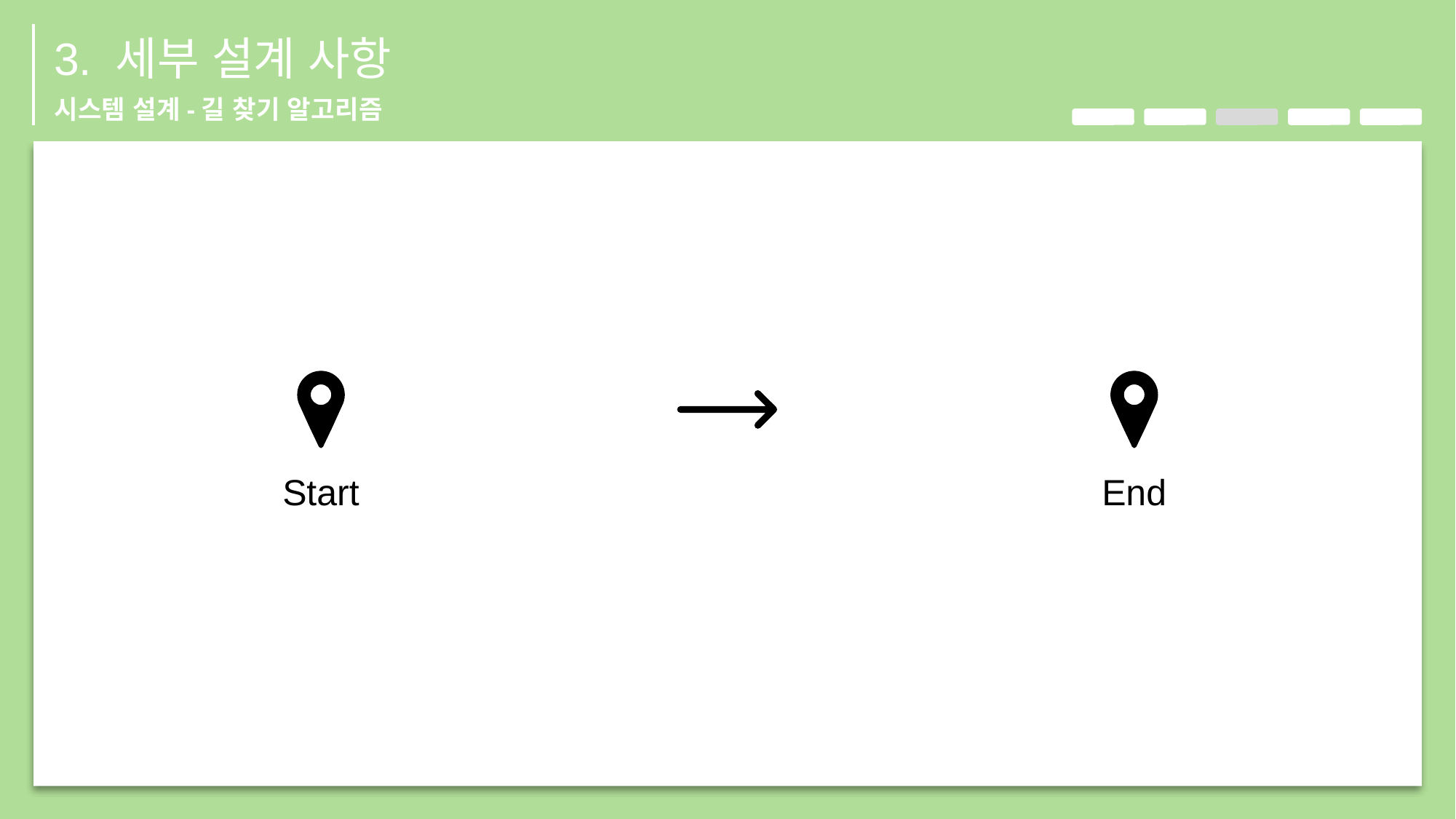

3. 세부 설계 사항
시스템 설계-길 찾기 알고리즘

Start

End